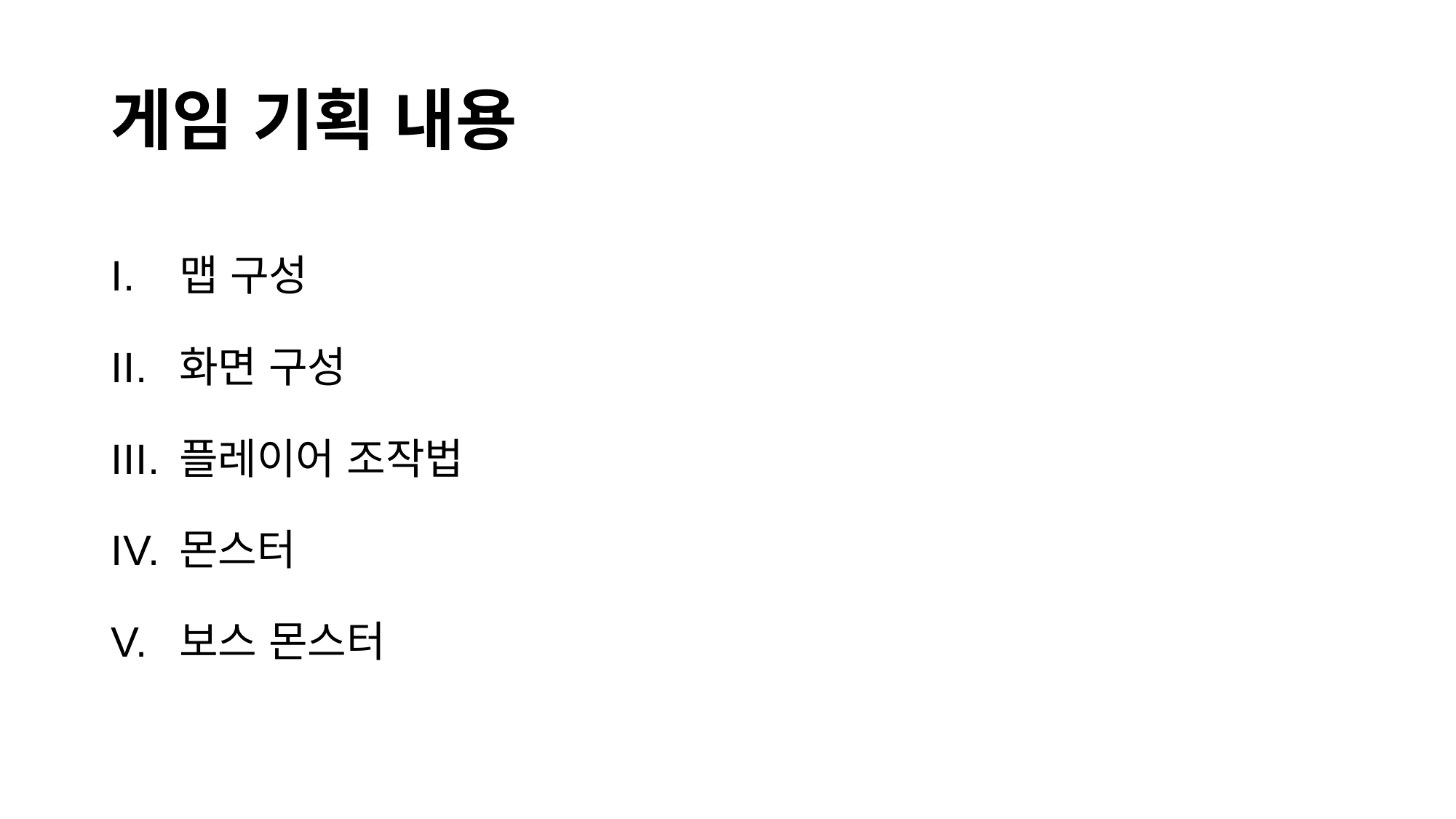

# 게임 기획 내용
맵 구성
화면 구성
플레이어 조작법
몬스터
보스 몬스터